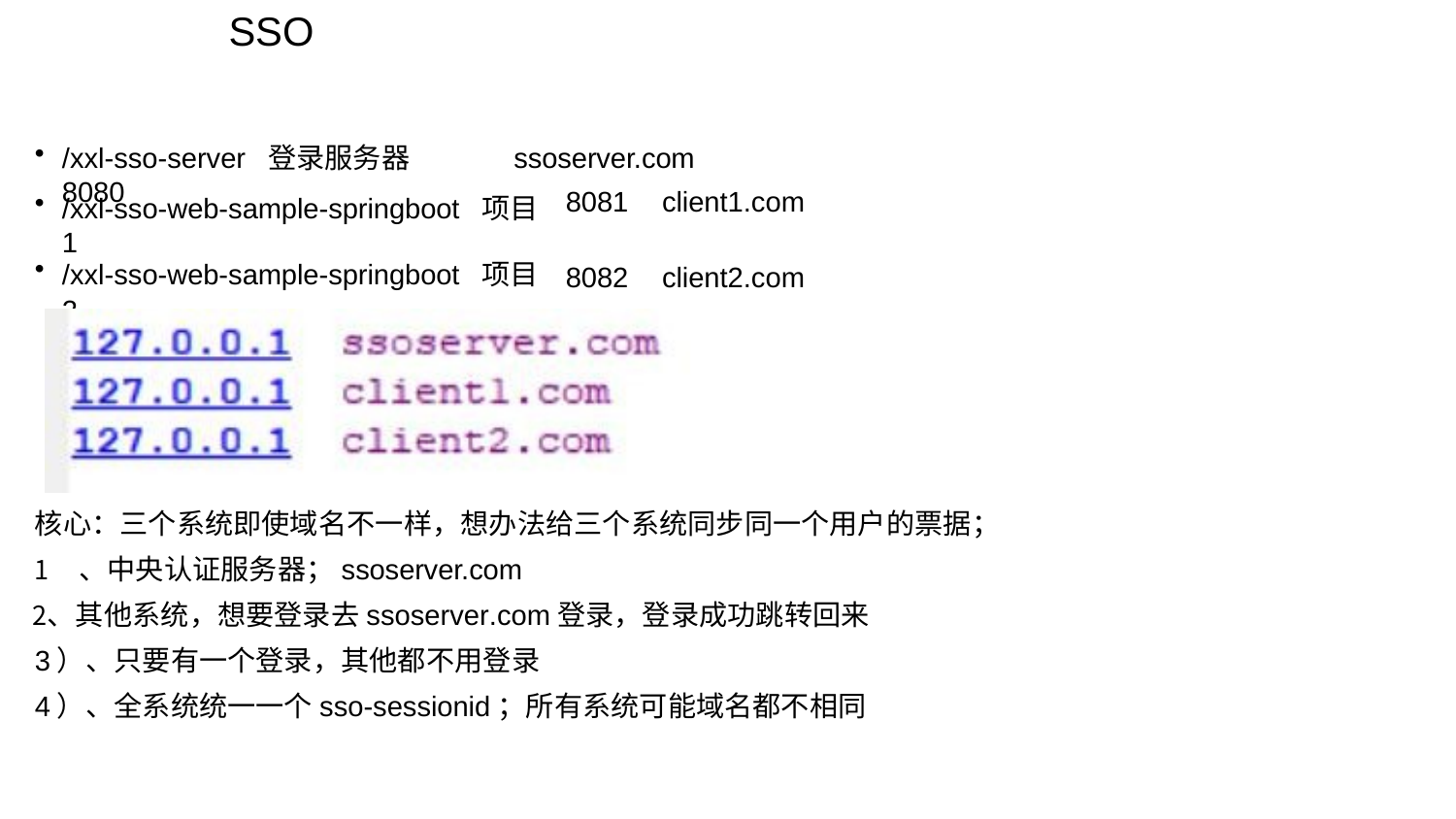

SSO
/xxl-sso-server 登录服务器 8080
ssoserver.com
| /xxl-sso-web-sample-springboot 项目1 | 8081 | client1.com |
| --- | --- | --- |
| /xxl-sso-web-sample-springboot 项目2 | 8082 | client2.com |

核心：三个系统即使域名不一样，想办法给三个系统同步同一个用户的票据；
、中央认证服务器；ssoserver.com
、其他系统，想要登录去ssoserver.com登录，登录成功跳转回来  3）、只要有一个登录，其他都不用登录
4）、全系统统一一个sso-sessionid；所有系统可能域名都不相同